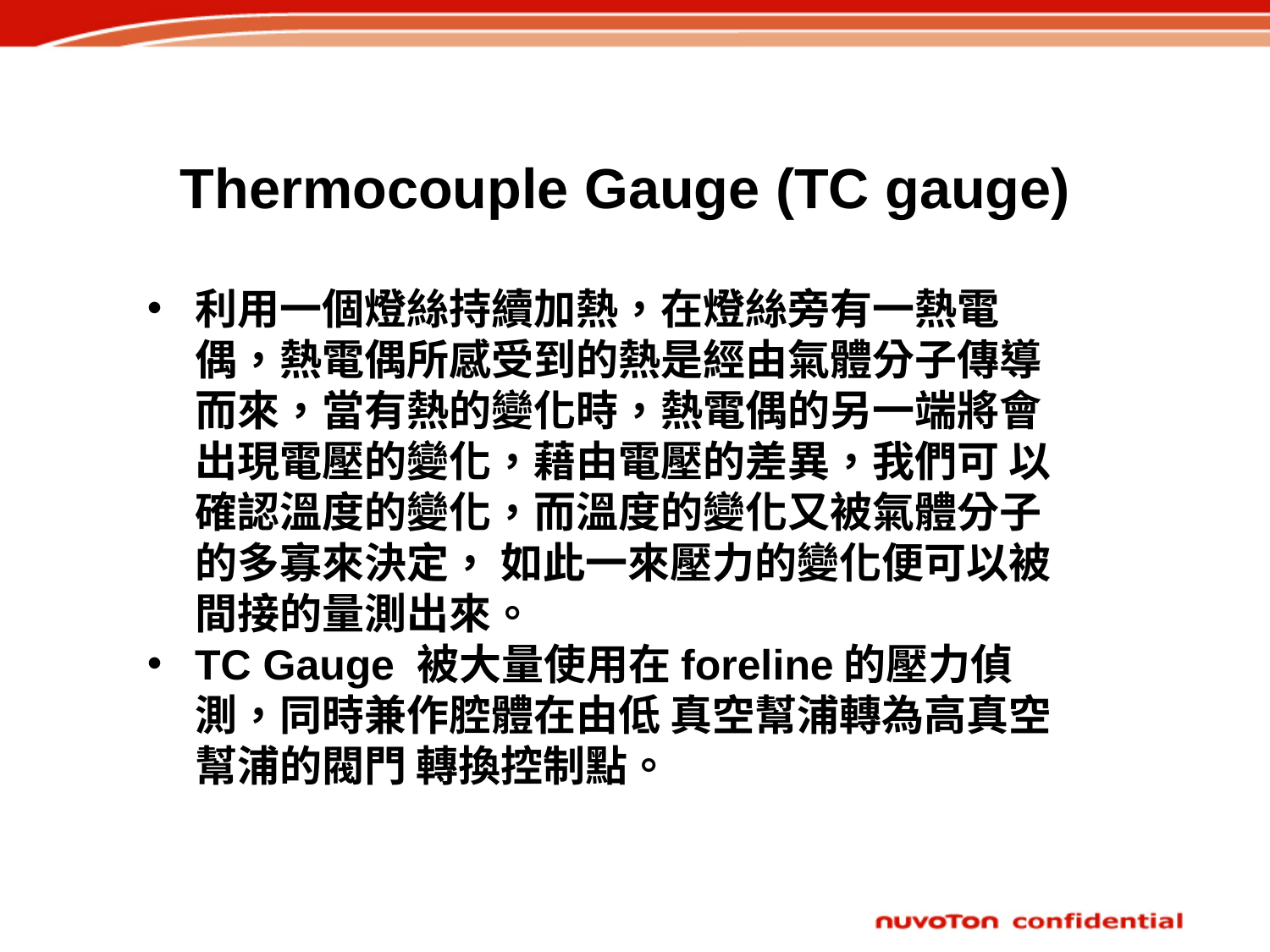

Thermocouple Gauge (TC gauge)
利用一個燈絲持續加熱，在燈絲旁有一熱電偶，熱電偶所感受到的熱是經由氣體分子傳導而來，當有熱的變化時，熱電偶的另一端將會出現電壓的變化，藉由電壓的差異，我們可 以確認溫度的變化，而溫度的變化又被氣體分子的多寡來決定， 如此一來壓力的變化便可以被間接的量測出來。
TC Gauge 被大量使用在foreline的壓力偵測，同時兼作腔體在由低 真空幫浦轉為高真空幫浦的閥門 轉換控制點。